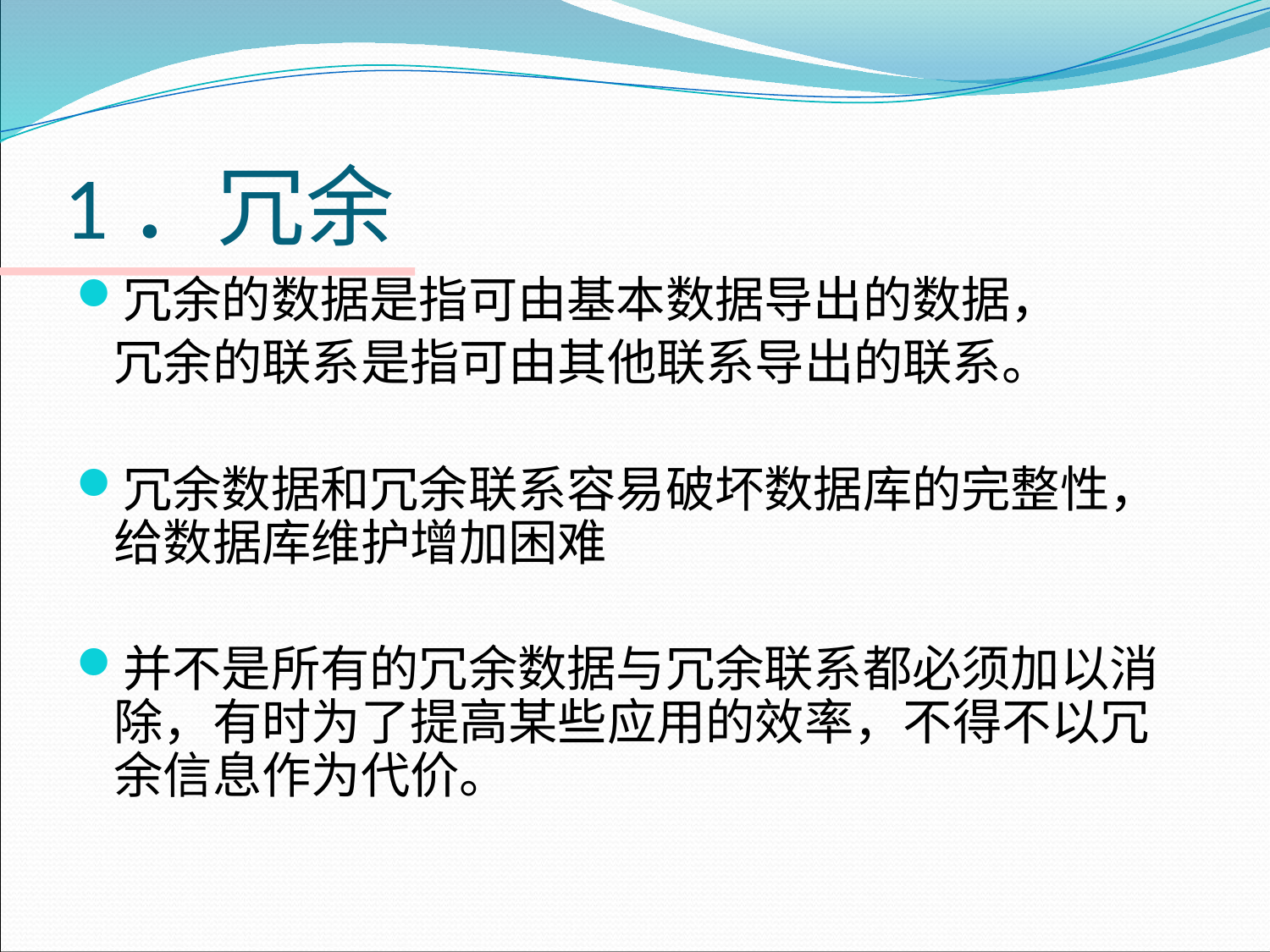

# 1．冗余
冗余的数据是指可由基本数据导出的数据，
	冗余的联系是指可由其他联系导出的联系。

冗余数据和冗余联系容易破坏数据库的完整性，给数据库维护增加困难

并不是所有的冗余数据与冗余联系都必须加以消除，有时为了提高某些应用的效率，不得不以冗余信息作为代价。

731